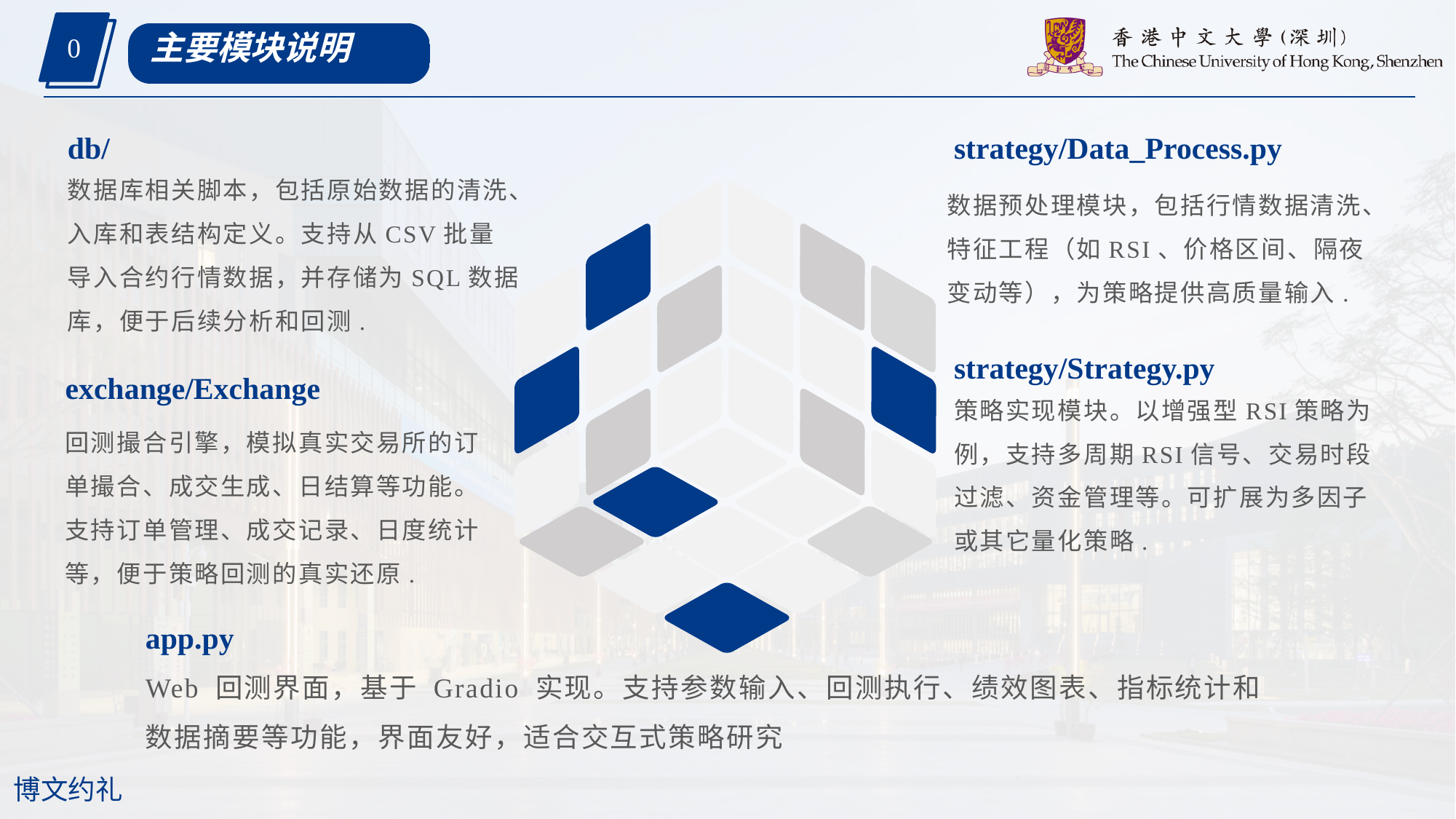

0

主要模块说明

strategy/Data_Process.py
数据预处理模块，包括行情数据清洗、特征工程（如RSI、价格区间、隔夜变动等），为策略提供高质量输入.
db/
数据库相关脚本，包括原始数据的清洗、入库和表结构定义。支持从CSV批量导入合约行情数据，并存储为SQL数据库，便于后续分析和回测.

strategy/Strategy.py
策略实现模块。以增强型RSI策略为例，支持多周期RSI信号、交易时段过滤、资金管理等。可扩展为多因子或其它量化策略.

exchange/Exchange
回测撮合引擎，模拟真实交易所的订单撮合、成交生成、日结算等功能。支持订单管理、成交记录、日度统计等，便于策略回测的真实还原.

app.py
Web 回测界面，基于 Gradio 实现。支持参数输入、回测执行、绩效图表、指标统计和数据摘要等功能，界面友好，适合交互式策略研究